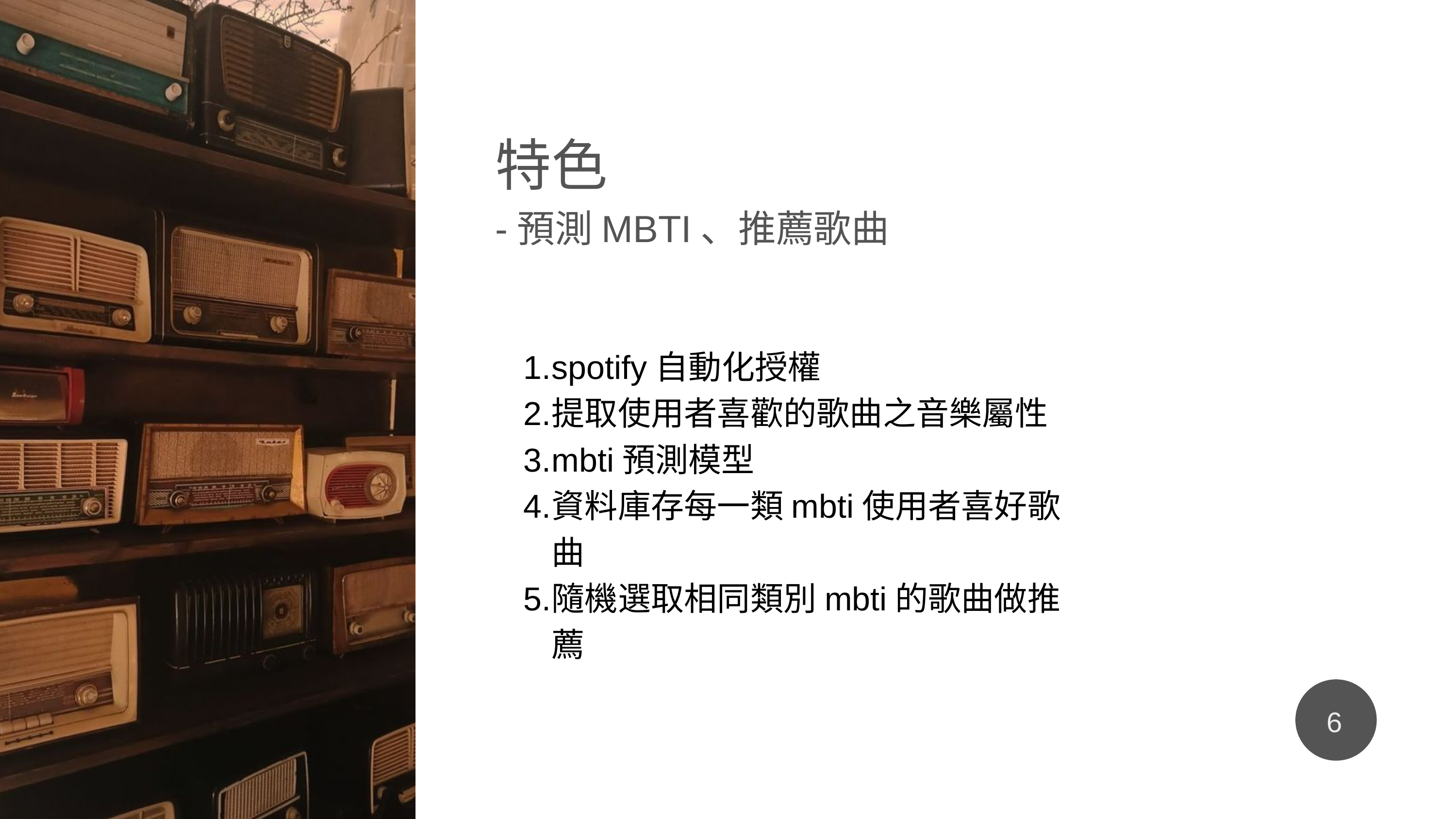

特色
-預測MBTI、推薦歌曲
spotify自動化授權
提取使用者喜歡的歌曲之音樂屬性
mbti預測模型
資料庫存每一類mbti使用者喜好歌曲
隨機選取相同類別mbti的歌曲做推薦

6
5